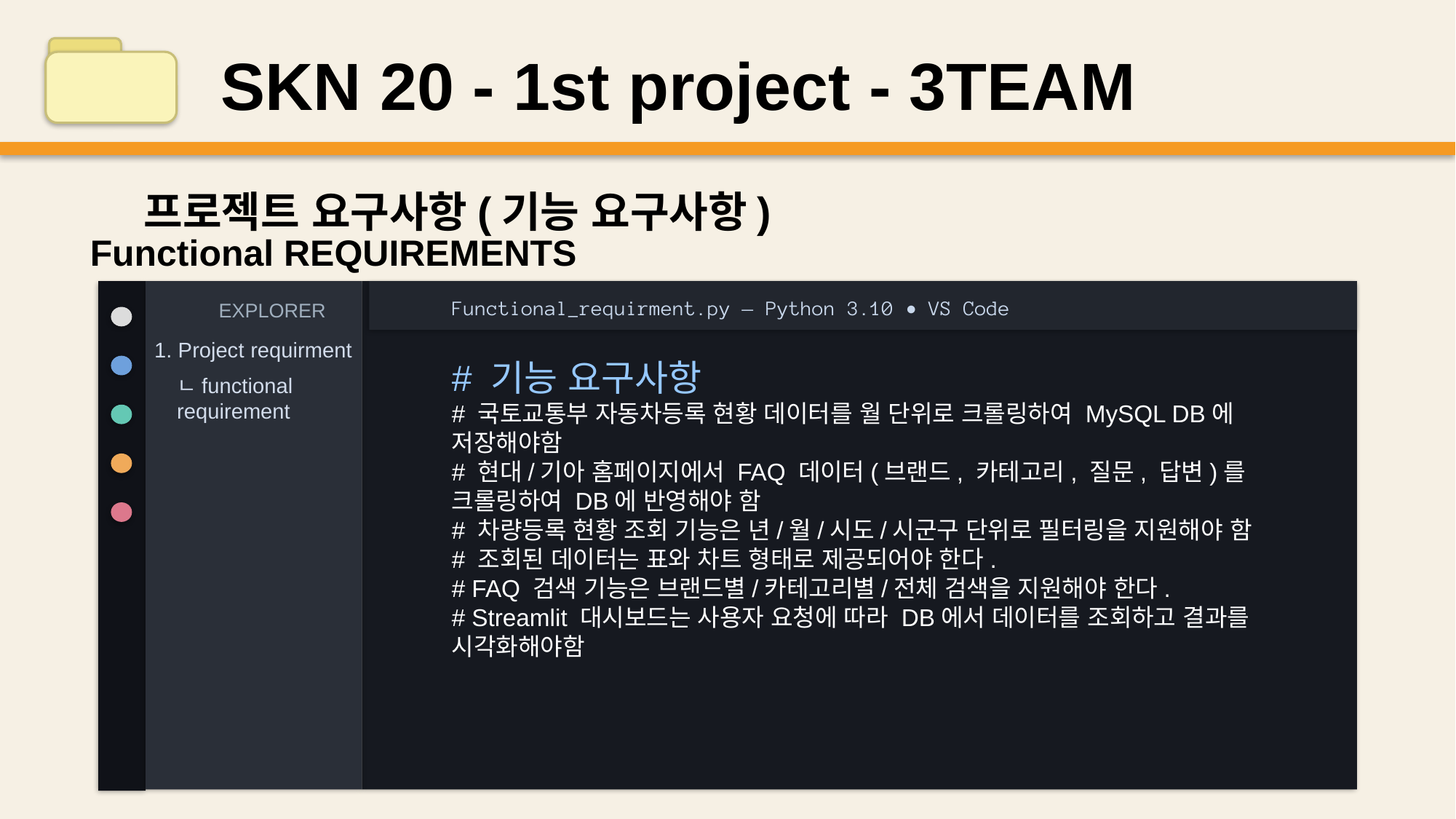

SKN 20 - 1st project - 3TEAM

프로젝트 요구사항(기능 요구사항)
Functional REQUIREMENTS

Functional_requirment.py — Python 3.10 • VS Code
EXPLORER
1. Project requirment
# 기능 요구사항
# 국토교통부 자동차등록 현황 데이터를 월 단위로 크롤링하여 MySQL DB에 저장해야함
# 현대/기아 홈페이지에서 FAQ 데이터(브랜드, 카테고리, 질문, 답변)를 크롤링하여 DB에 반영해야 함
# 차량등록 현황 조회 기능은 년/월/시도/시군구 단위로 필터링을 지원해야 함
# 조회된 데이터는 표와 차트 형태로 제공되어야 한다.
# FAQ 검색 기능은 브랜드별/카테고리별/전체 검색을 지원해야 한다.
# Streamlit 대시보드는 사용자 요청에 따라 DB에서 데이터를 조회하고 결과를 시각화해야함
ㄴfunctional
requirement